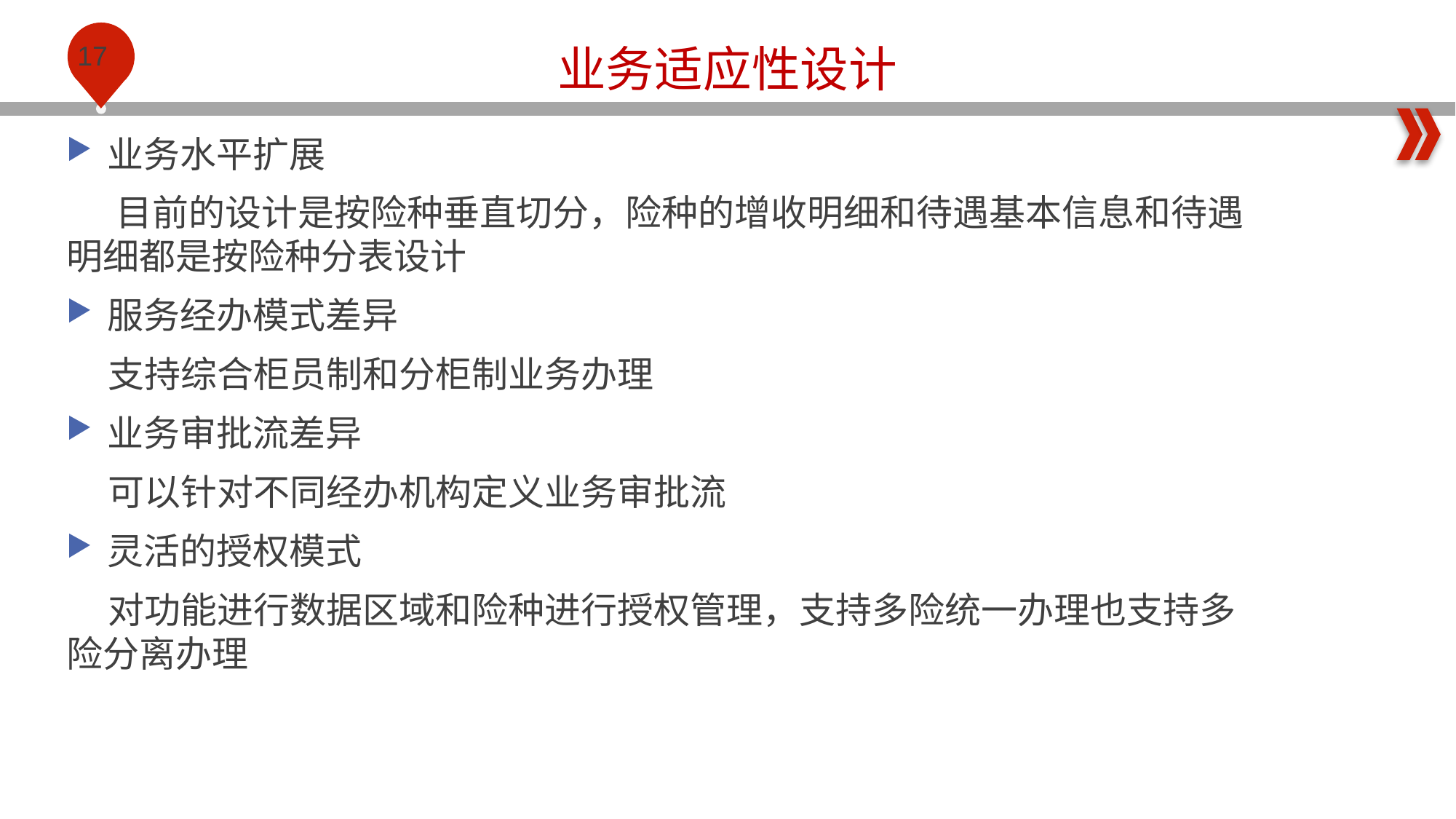

业务适应性设计
业务水平扩展
     目前的设计是按险种垂直切分，险种的增收明细和待遇基本信息和待遇明细都是按险种分表设计
服务经办模式差异
    支持综合柜员制和分柜制业务办理
业务审批流差异
    可以针对不同经办机构定义业务审批流
灵活的授权模式
    对功能进行数据区域和险种进行授权管理，支持多险统一办理也支持多险分离办理